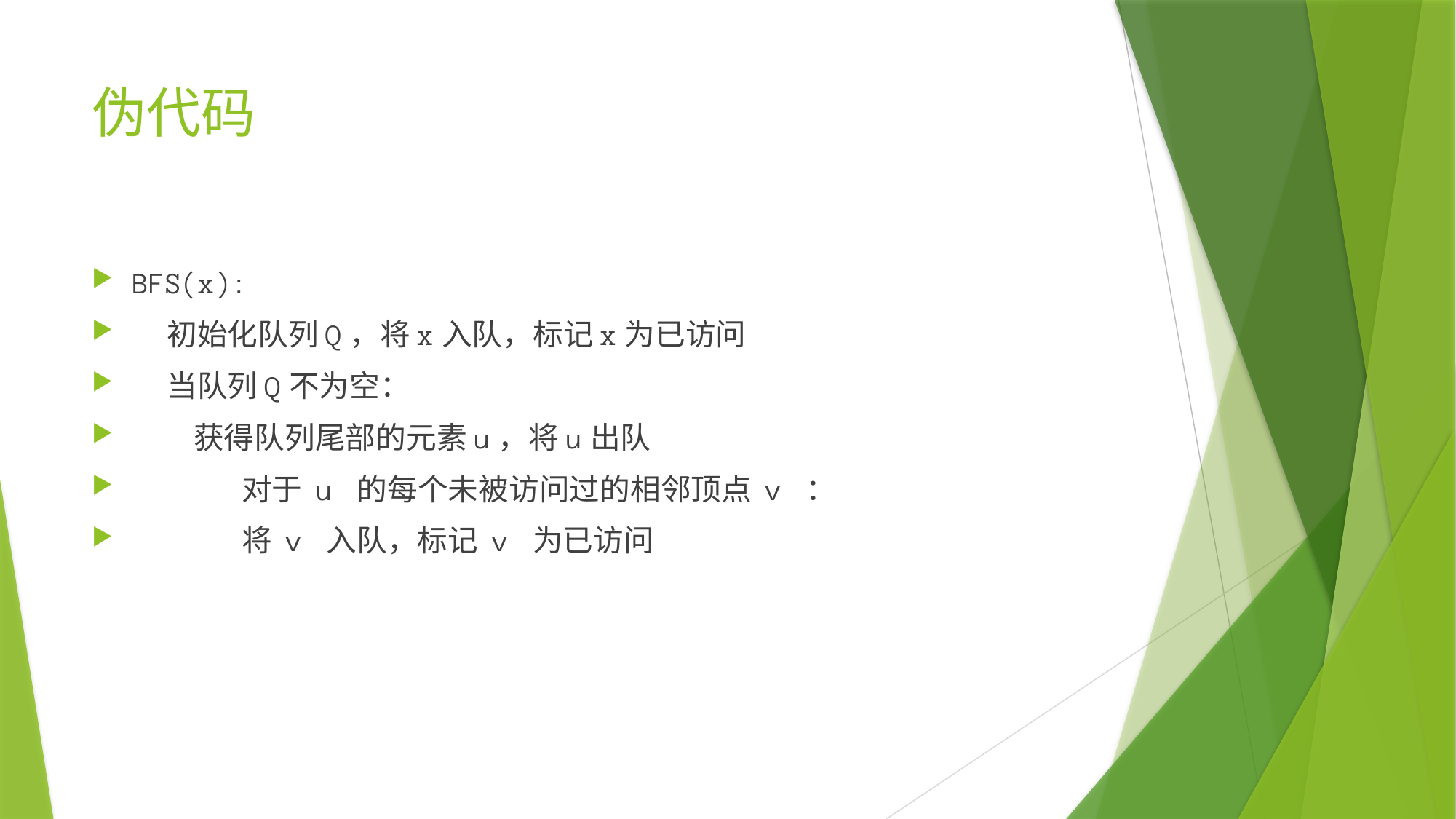

# 伪代码
BFS(x):
    初始化队列Q，将x入队，标记x为已访问
    当队列Q不为空：
        获得队列尾部的元素u，将u出队
    	对于 u 的每个未被访问过的相邻顶点 v ：
        	将 v 入队，标记 v 为已访问